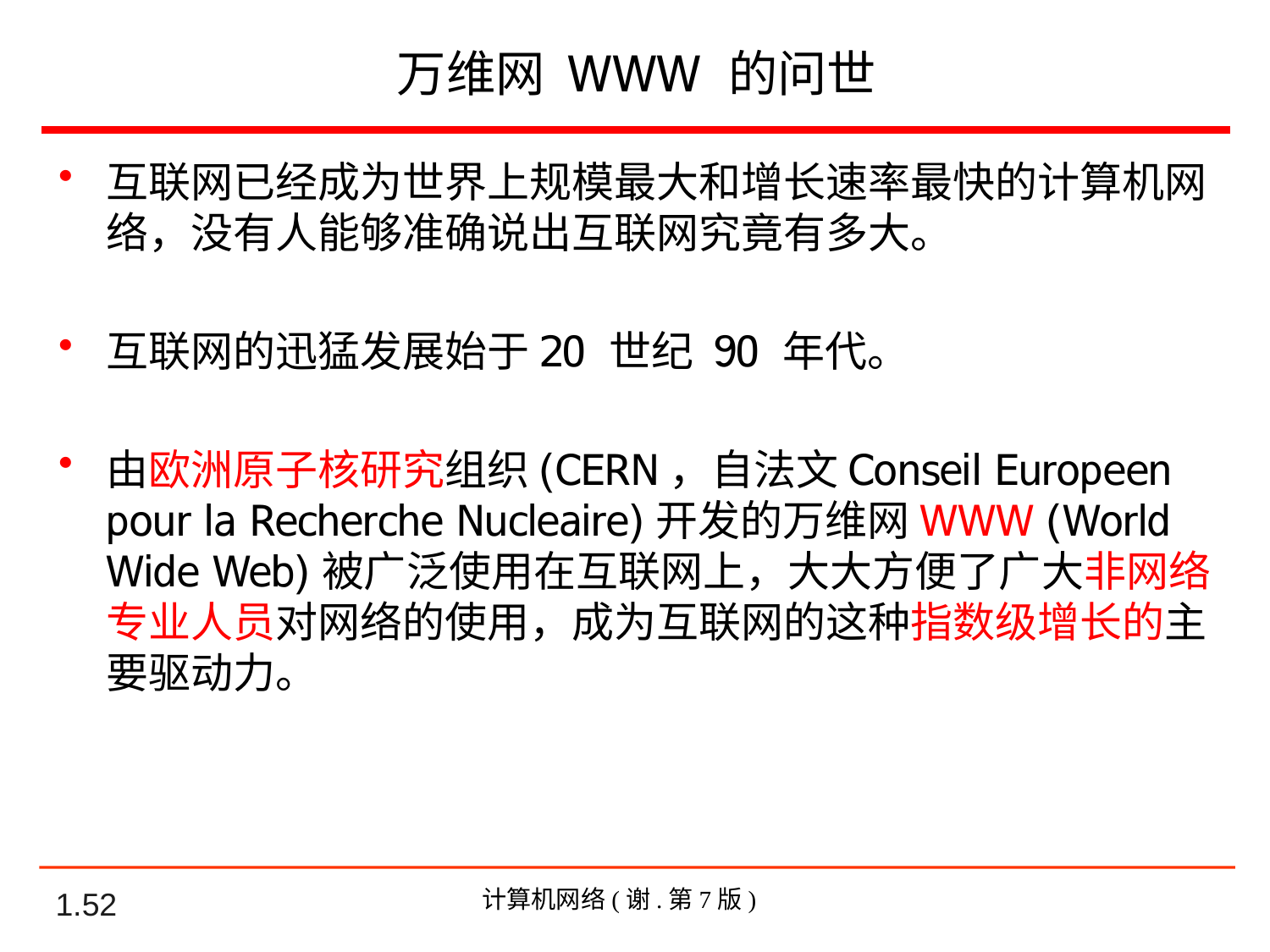

万维网 WWW 的问世
互联网已经成为世界上规模最大和增长速率最快的计算机网络，没有人能够准确说出互联网究竟有多大。

互联网的迅猛发展始于20 世纪 90 年代。

由欧洲原子核研究组织(CERN，自法文Conseil Europeen pour la Recherche Nucleaire)开发的万维网WWW (World Wide Web)被广泛使用在互联网上，大大方便了广大非网络专业人员对网络的使用，成为互联网的这种指数级增长的主要驱动力。